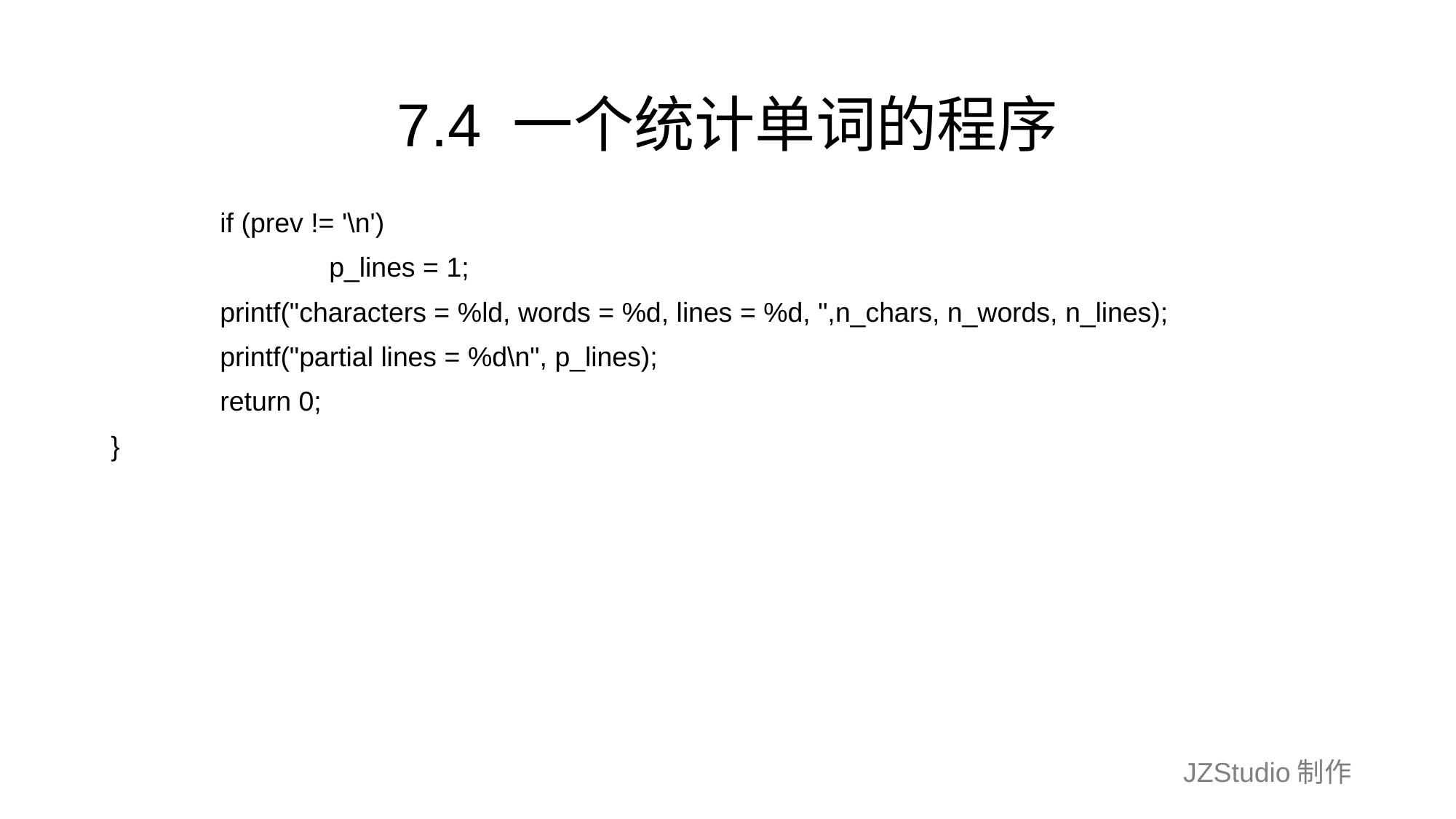

# 7.4 一个统计单词的程序
	if (prev != '\n')
		p_lines = 1;
	printf("characters = %ld, words = %d, lines = %d, ",n_chars, n_words, n_lines);
	printf("partial lines = %d\n", p_lines);
	return 0;
}